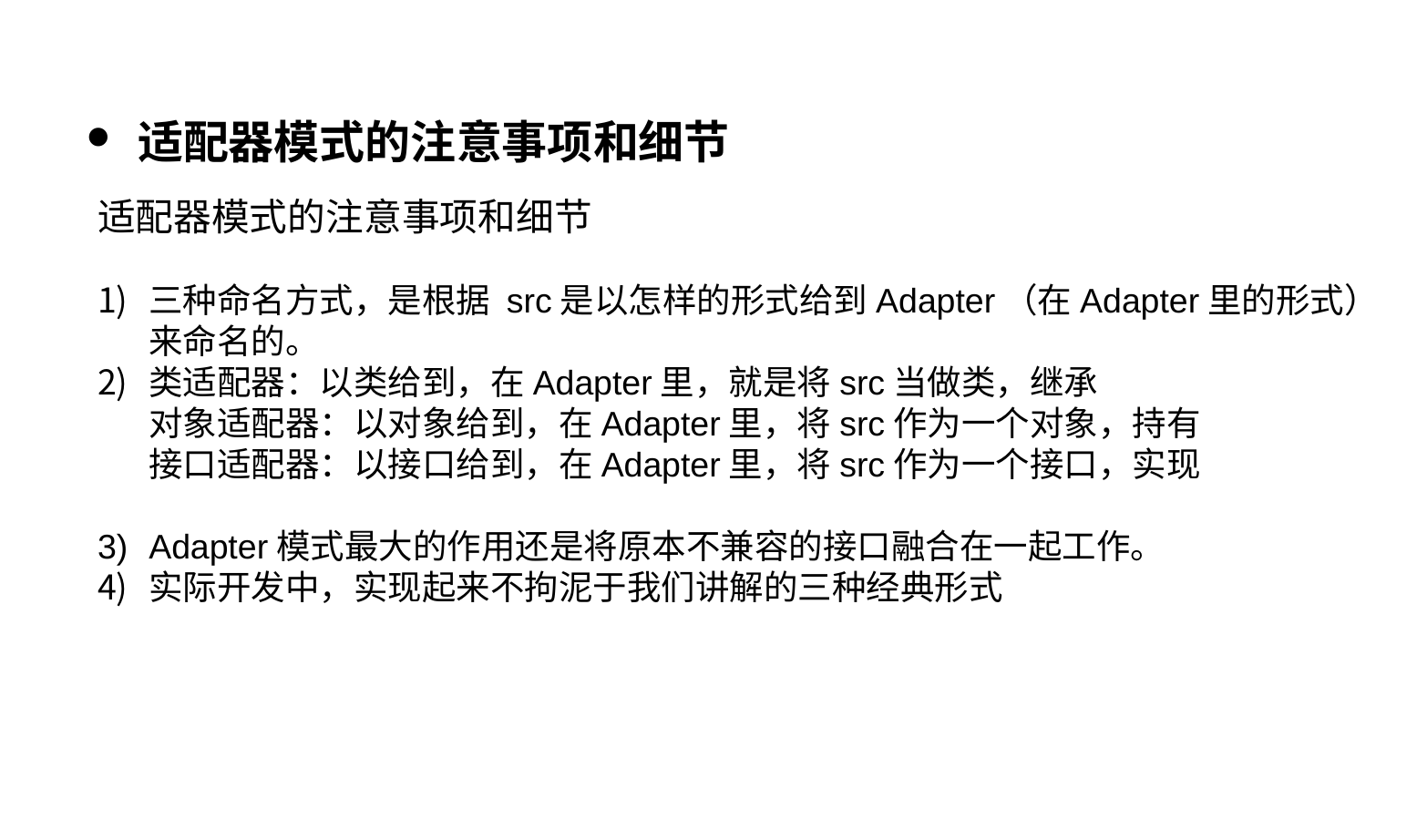

适配器模式的注意事项和细节

适配器模式的注意事项和细节

三种命名方式，是根据 src是以怎样的形式给到Adapter（在Adapter里的形式）来命名的。
类适配器：以类给到，在Adapter里，就是将src当做类，继承 
对象适配器：以对象给到，在Adapter里，将src作为一个对象，持有
接口适配器：以接口给到，在Adapter里，将src作为一个接口，实现

Adapter模式最大的作用还是将原本不兼容的接口融合在一起工作。
实际开发中，实现起来不拘泥于我们讲解的三种经典形式